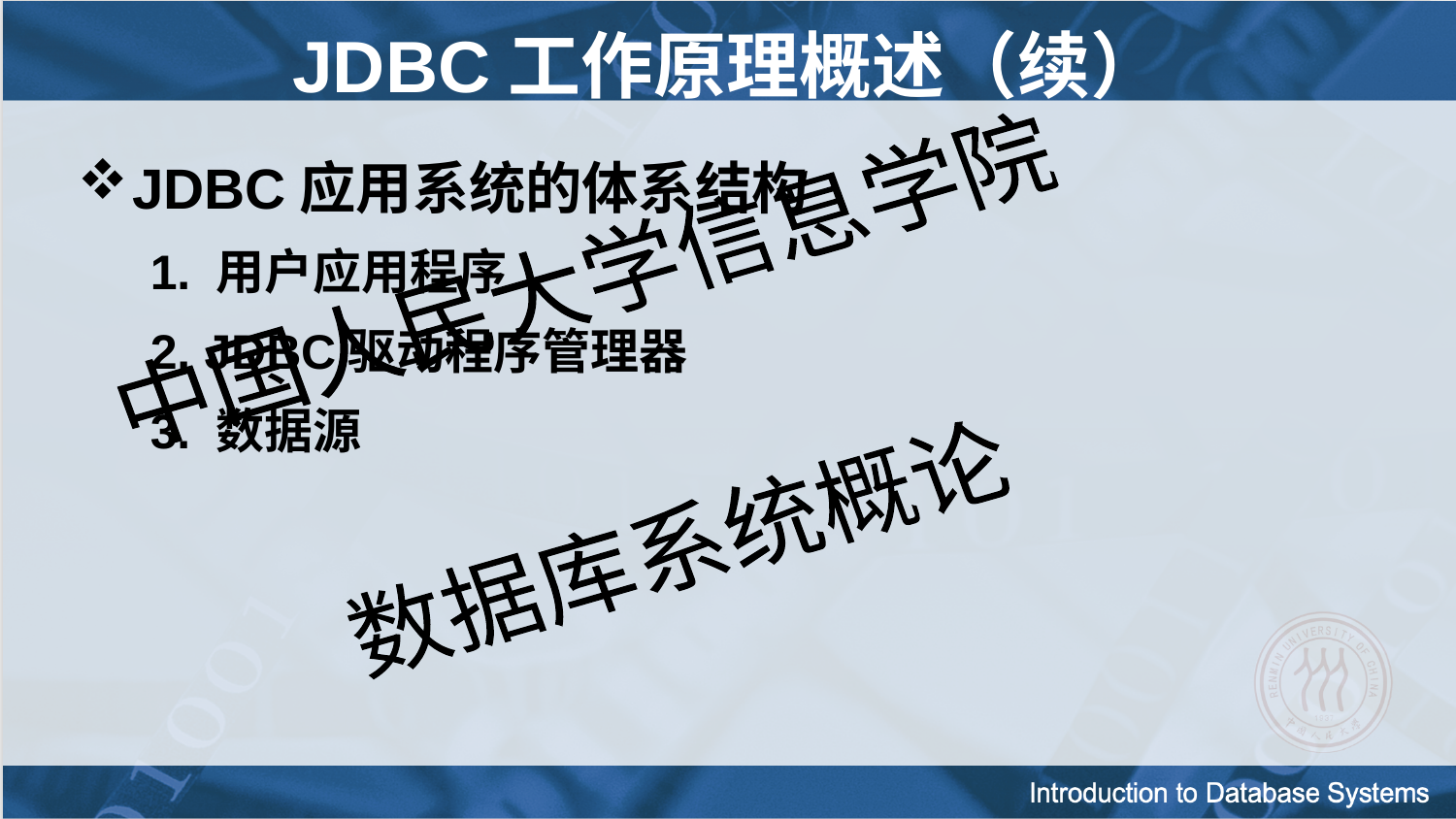

JDBC工作原理概述（续）
JDBC应用系统的体系结构
1. 用户应用程序
2. JDBC驱动程序管理器
3. 数据源